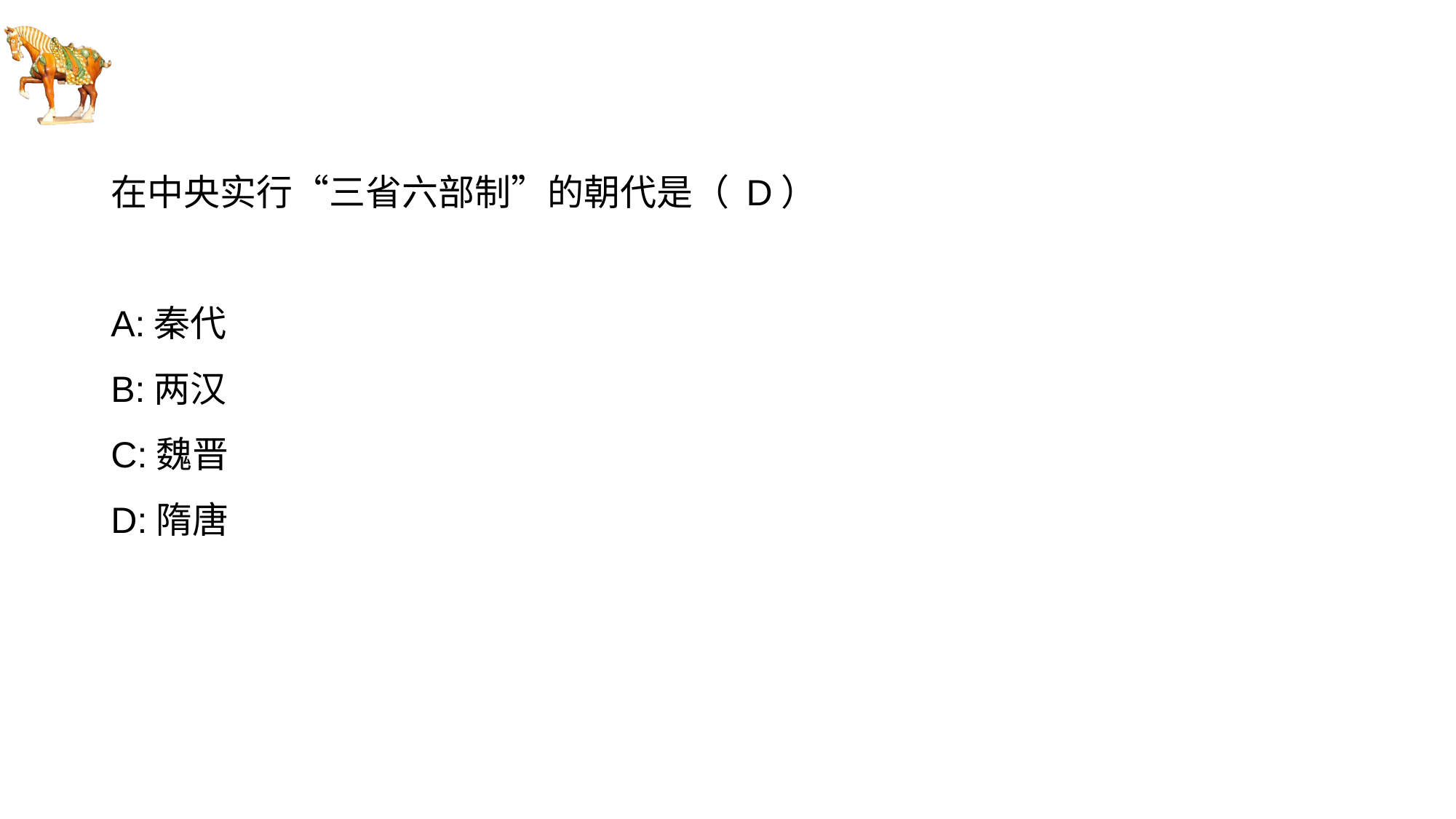

#
在中央实行“三省六部制”的朝代是（ D）

A:秦代
B:两汉
C:魏晋
D:隋唐

52